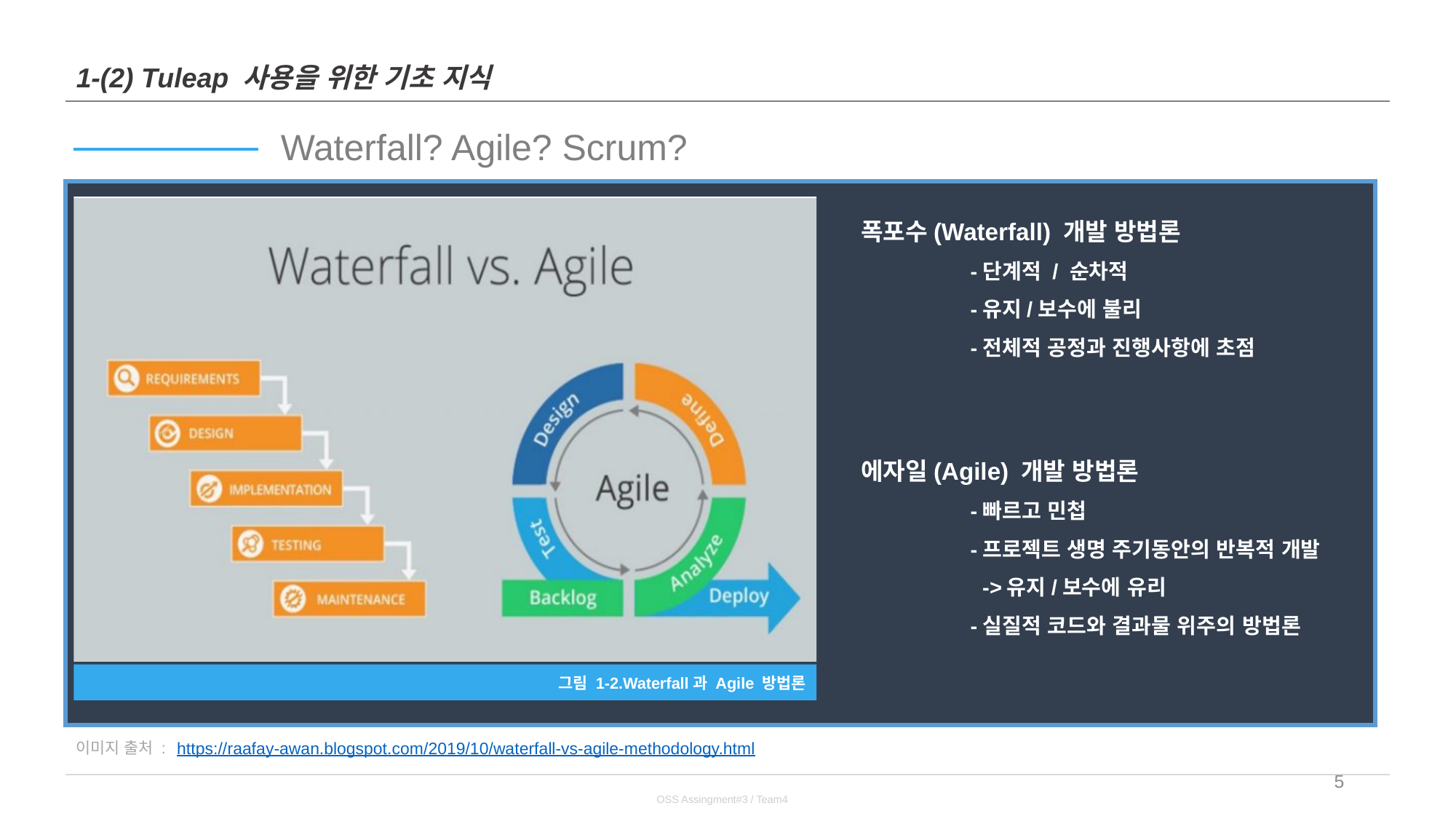

| 1-(2) Tuleap 사용을 위한 기초 지식 |  |
| --- | --- |
Waterfall? Agile? Scrum?

폭포수(Waterfall) 개발 방법론
	-단계적 / 순차적
	-유지/보수에 불리
	-전체적 공정과 진행사항에 초점

에자일(Agile) 개발 방법론
	-빠르고 민첩
	-프로젝트 생명 주기동안의 반복적 개발
	  ->유지/보수에 유리
	-실질적 코드와 결과물 위주의 방법론

그림 1-2.Waterfall과 Agile 방법론
https://raafay-awan.blogspot.com/2019/10/waterfall-vs-agile-methodology.html
이미지 출처 :
5
| OSS Assingment#3 / Team4 |
| --- |